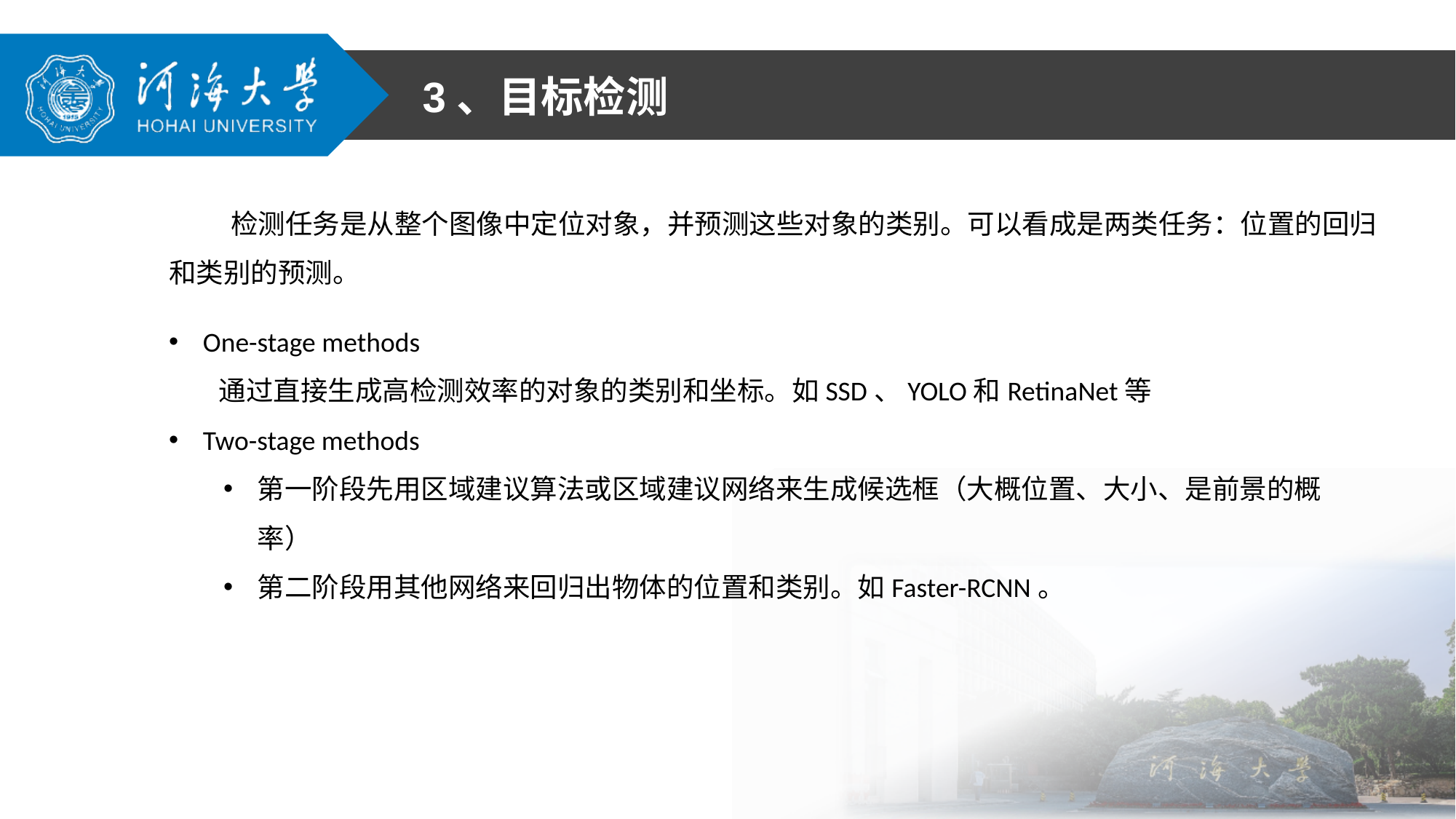

3、目标检测
         检测任务是从整个图像中定位对象，并预测这些对象的类别。可以看成是两类任务：位置的回归和类别的预测。
One-stage methods
       通过直接生成高检测效率的对象的类别和坐标。如SSD、YOLO和RetinaNet等
Two-stage methods
第一阶段先用区域建议算法或区域建议网络来生成候选框（大概位置、大小、是前景的概率）
第二阶段用其他网络来回归出物体的位置和类别。如Faster-RCNN。